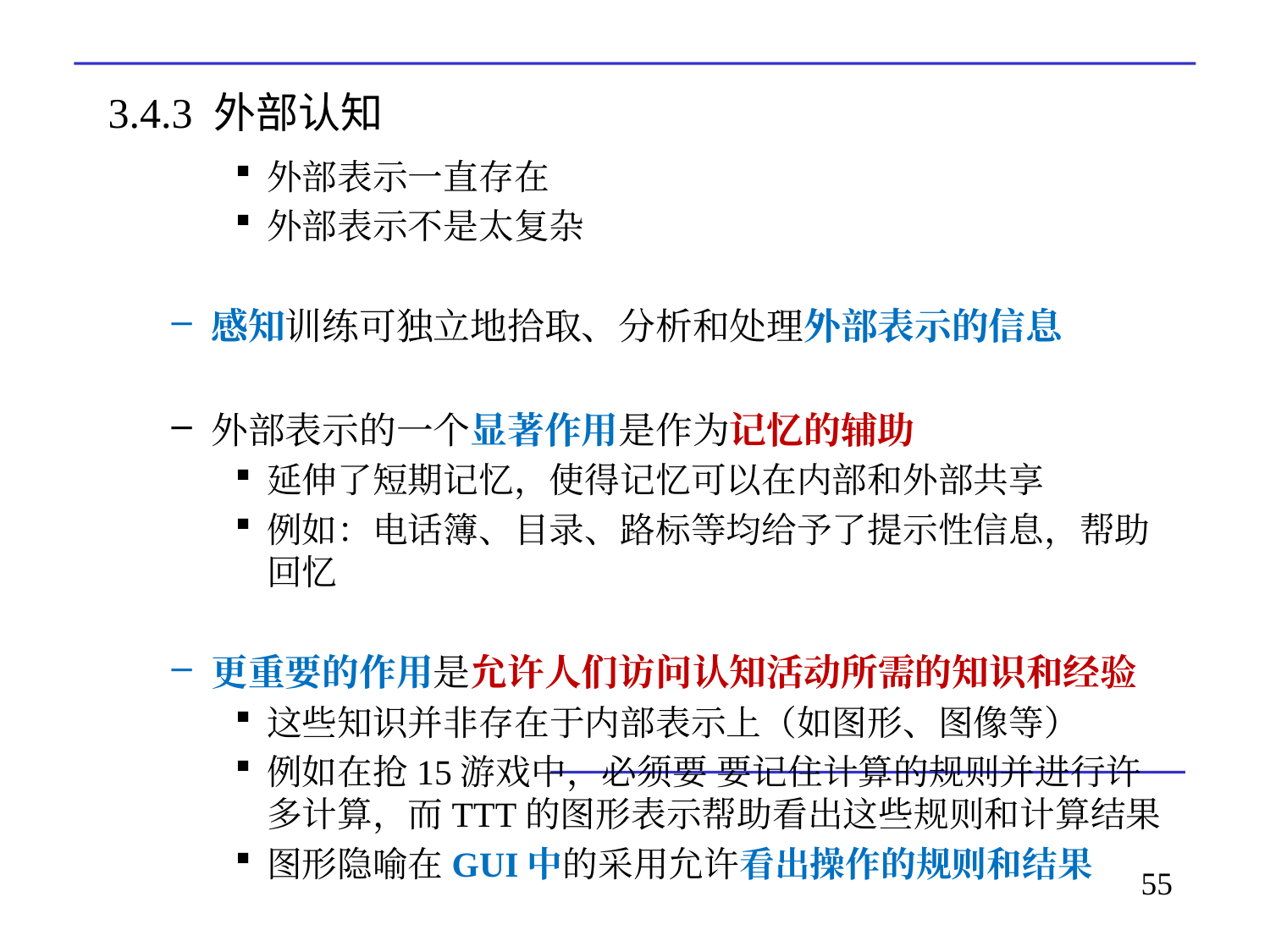

# 3.4.3 外部认知
外部表示一直存在
外部表示不是太复杂

感知训练可独立地拾取、分析和处理外部表示的信息

外部表示的一个显著作用是作为记忆的辅助
延伸了短期记忆，使得记忆可以在内部和外部共享
例如：电话簿、目录、路标等均给予了提示性信息，帮助回忆

更重要的作用是允许人们访问认知活动所需的知识和经验
这些知识并非存在于内部表示上（如图形、图像等）
例如在抢15游戏中，必须要 要记住计算的规则并进行许多计算，而TTT的图形表示帮助看出这些规则和计算结果
图形隐喻在GUI中的采用允许看出操作的规则和结果
55